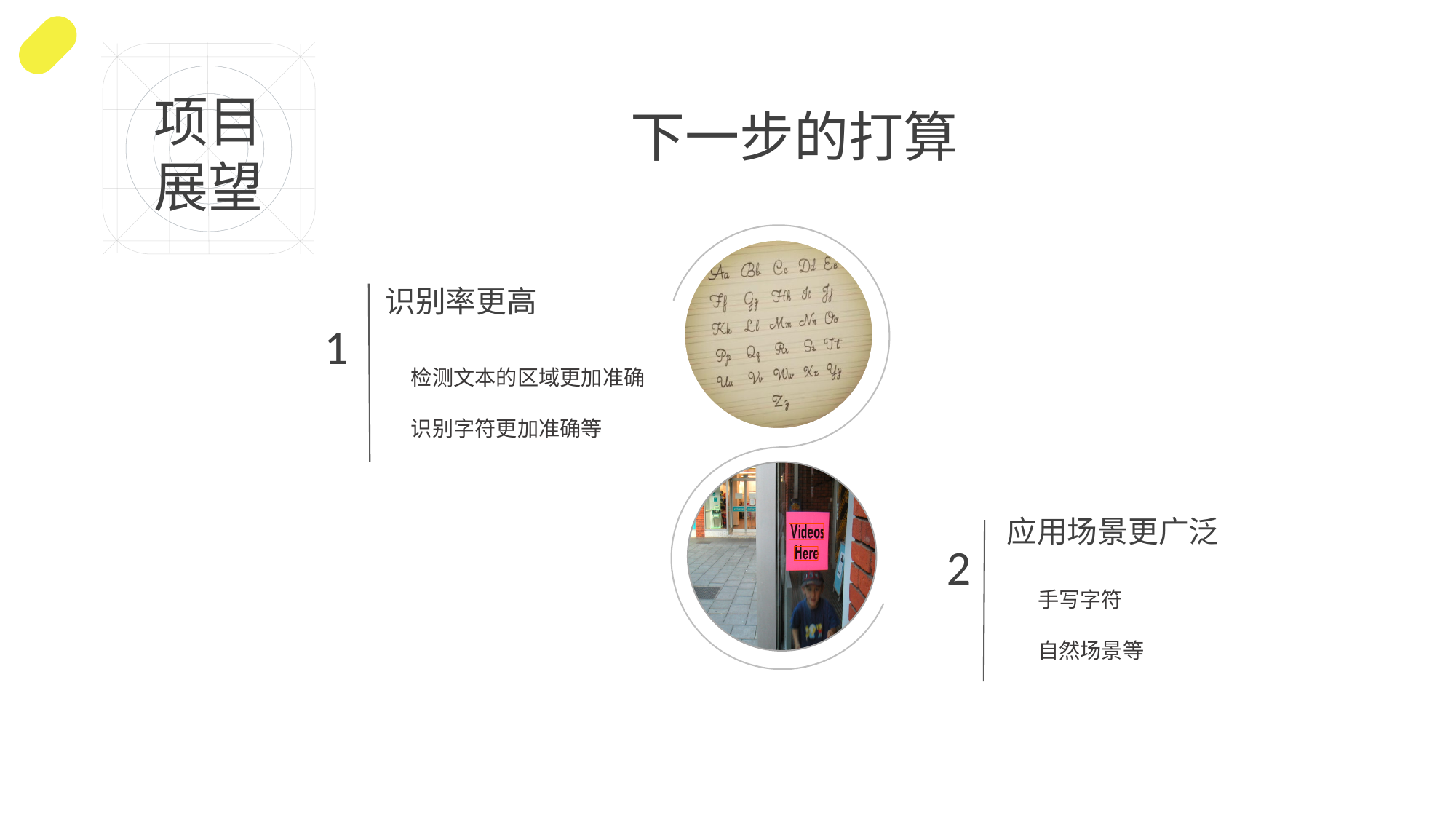

项目
展望
下一步的打算

识别率更高
1
检测文本的区域更加准确

识别字符更加准确等

应用场景更广泛
2
手写字符

自然场景等